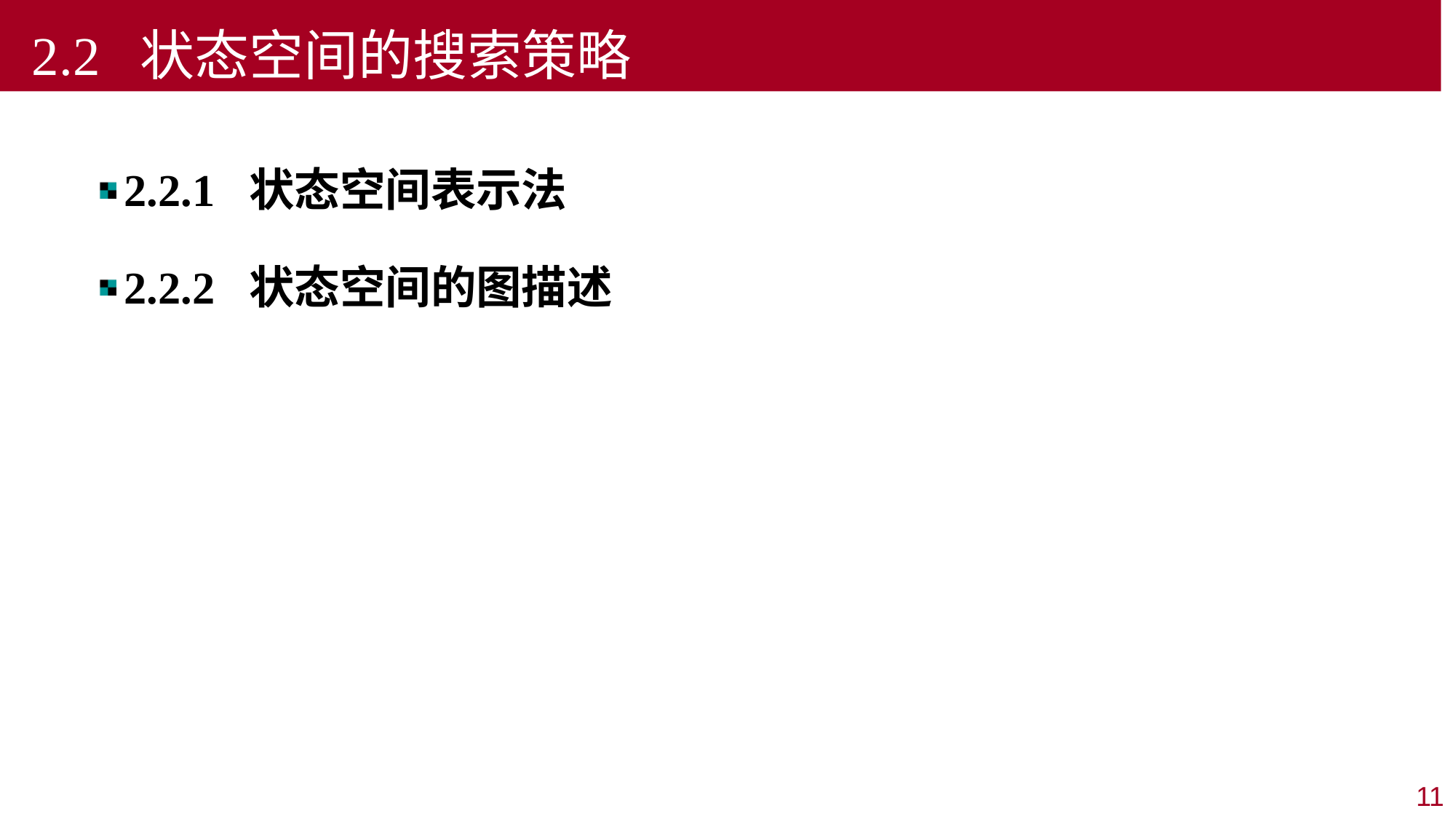

2.2  状态空间的搜索策略
2.2.1  状态空间表示法
2.2.2  状态空间的图描述

11